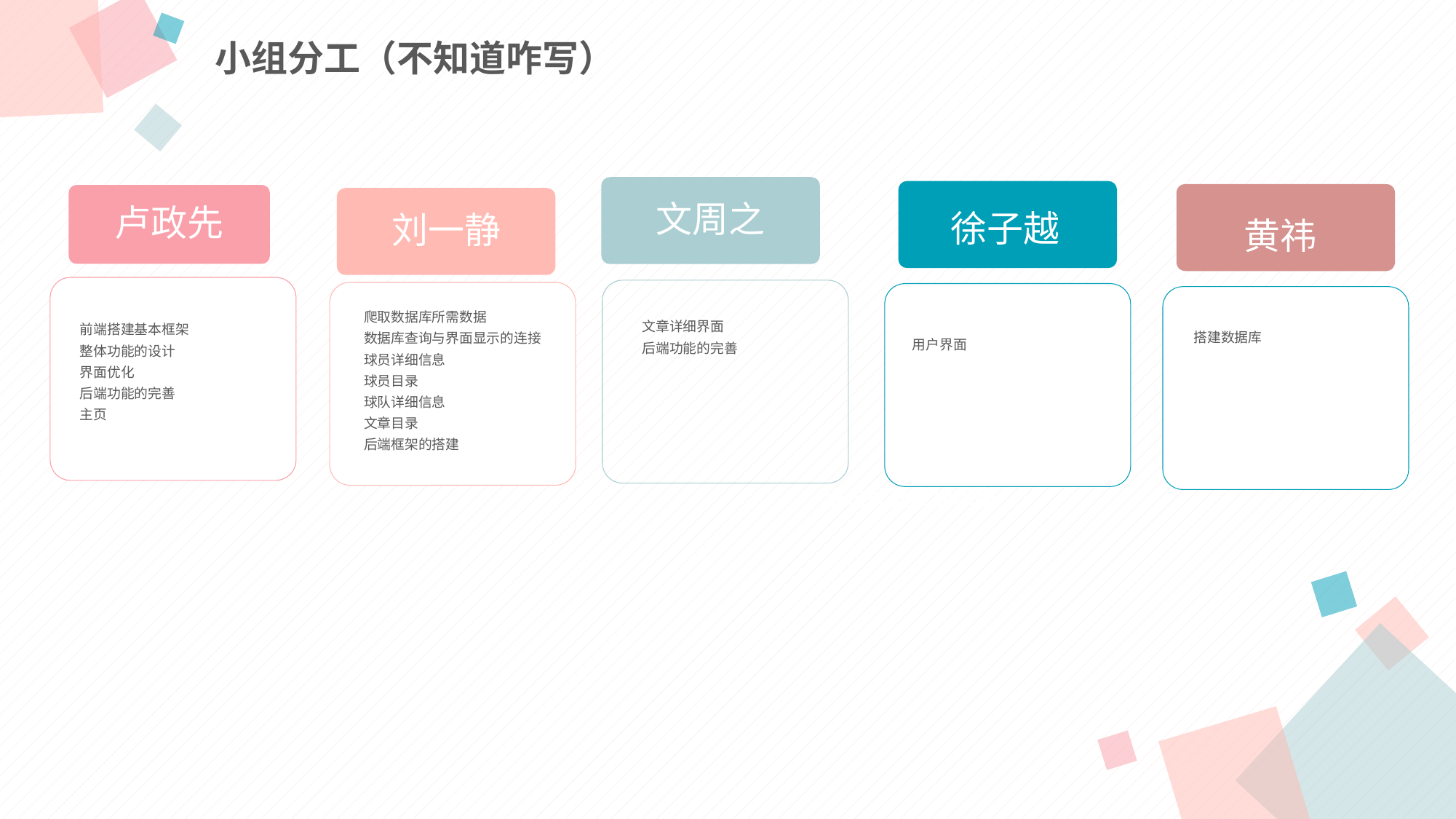

小组分工（不知道咋写）
文周之

徐子越

用户界面

黄祎

搭建数据库
卢政先

前端搭建基本框架
整体功能的设计
界面优化
后端功能的完善
主页

刘一静

爬取数据库所需数据
数据库查询与界面显示的连接
球员详细信息
球员目录
球队详细信息
文章目录
后端框架的搭建

文章详细界面
后端功能的完善
点击此处添加标题